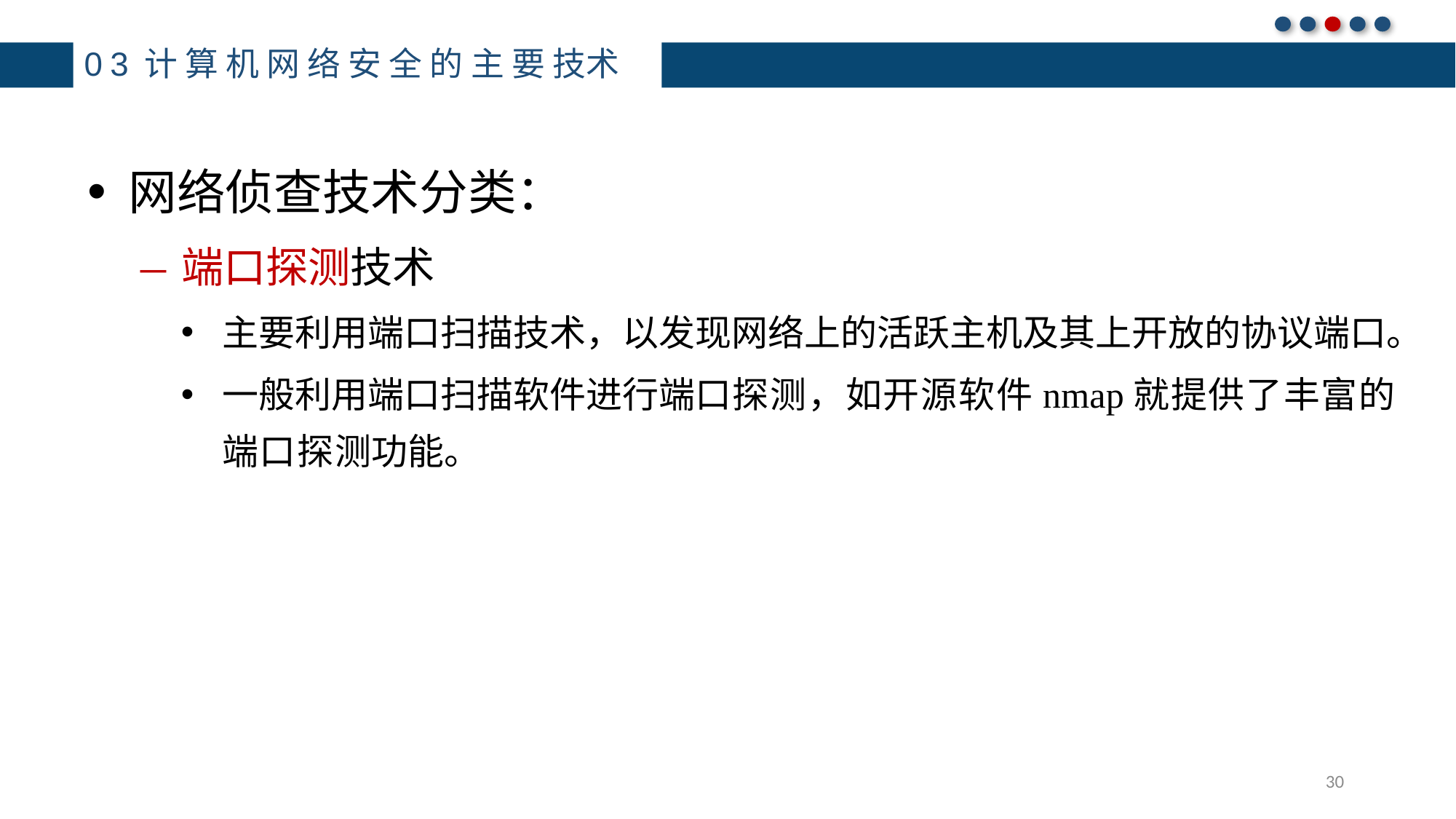

# 03计算机网络安全的主要技术
网络侦查技术分类：
端口探测技术
主要利用端口扫描技术，以发现网络上的活跃主机及其上开放的协议端口。
一般利用端口扫描软件进行端口探测，如开源软件nmap就提供了丰富的端口探测功能。

30